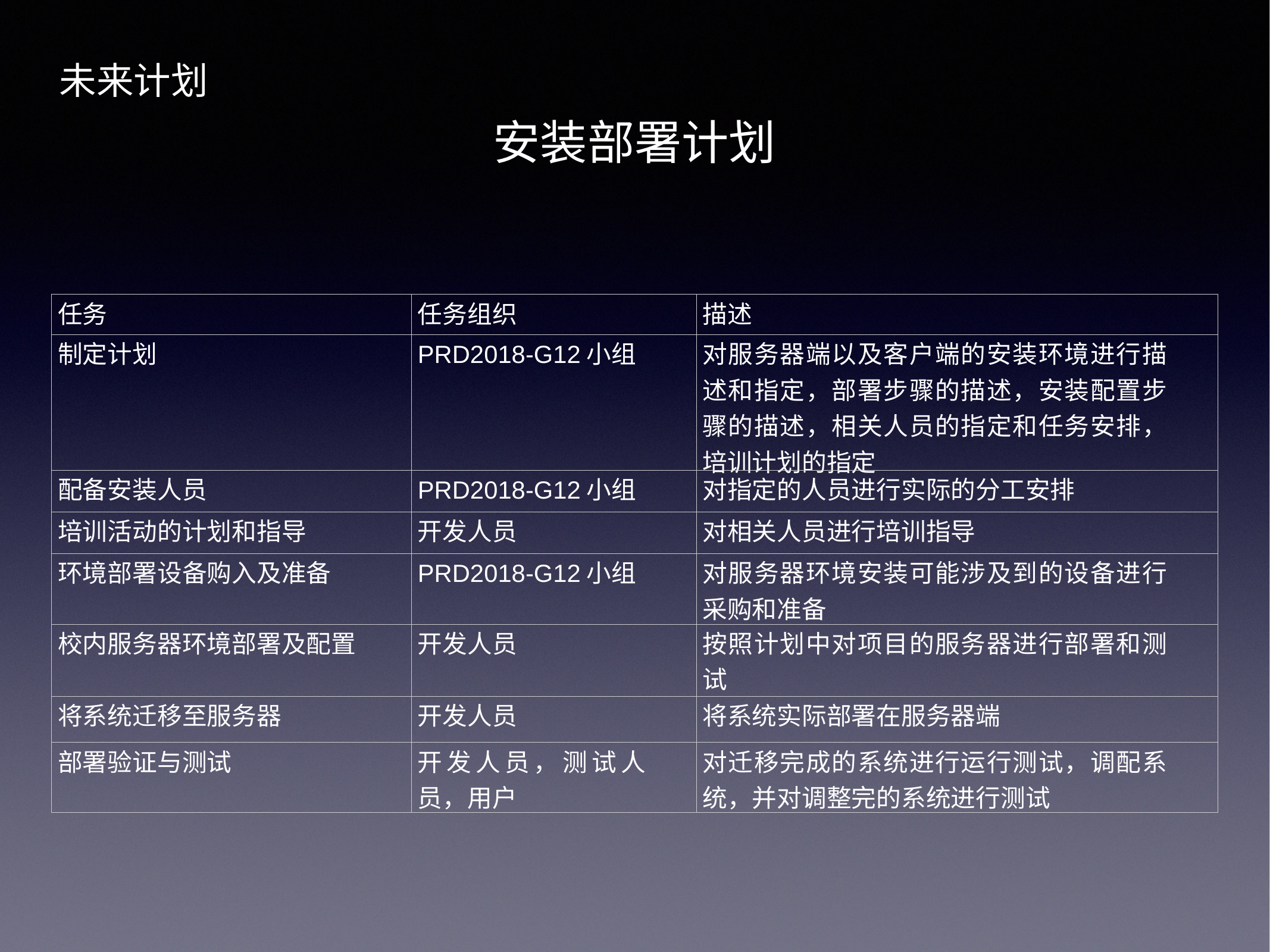

未来计划
安装部署计划
| 任务 | 任务组织 | 描述 |
| --- | --- | --- |
| 制定计划 | PRD2018-G12小组 | 对服务器端以及客户端的安装环境进行描述和指定，部署步骤的描述，安装配置步骤的描述，相关人员的指定和任务安排，培训计划的指定 |
| 配备安装人员 | PRD2018-G12小组 | 对指定的人员进行实际的分工安排 |
| 培训活动的计划和指导 | 开发人员 | 对相关人员进行培训指导 |
| 环境部署设备购入及准备 | PRD2018-G12小组 | 对服务器环境安装可能涉及到的设备进行采购和准备 |
| 校内服务器环境部署及配置 | 开发人员 | 按照计划中对项目的服务器进行部署和测试 |
| 将系统迁移至服务器 | 开发人员 | 将系统实际部署在服务器端 |
| 部署验证与测试 | 开发人员，测试人员，用户 | 对迁移完成的系统进行运行测试，调配系统，并对调整完的系统进行测试 |